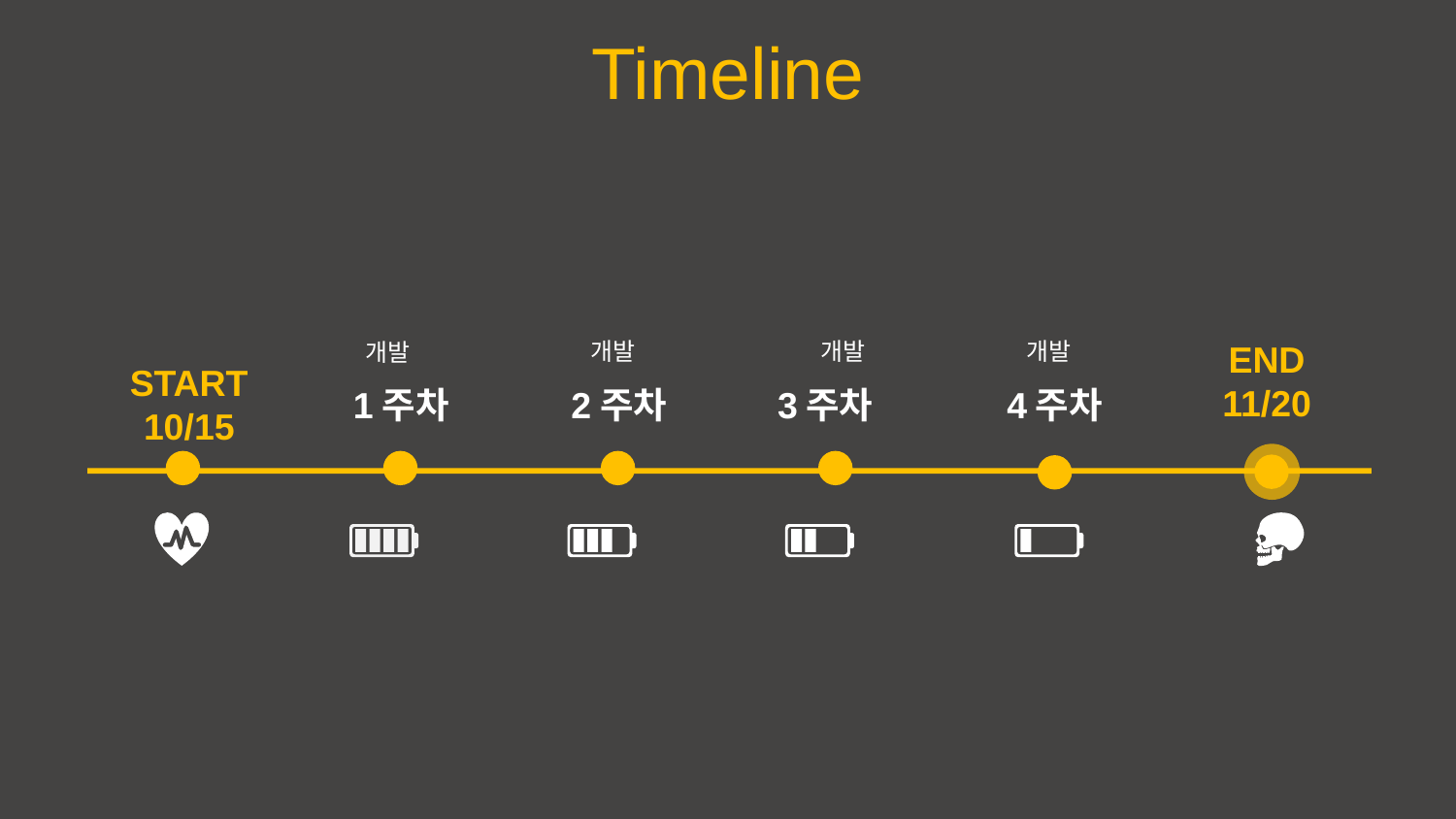

Timeline

개발
개발
개발
END
11/20
개발
START
10/15
1주차
2주차
3주차
4주차